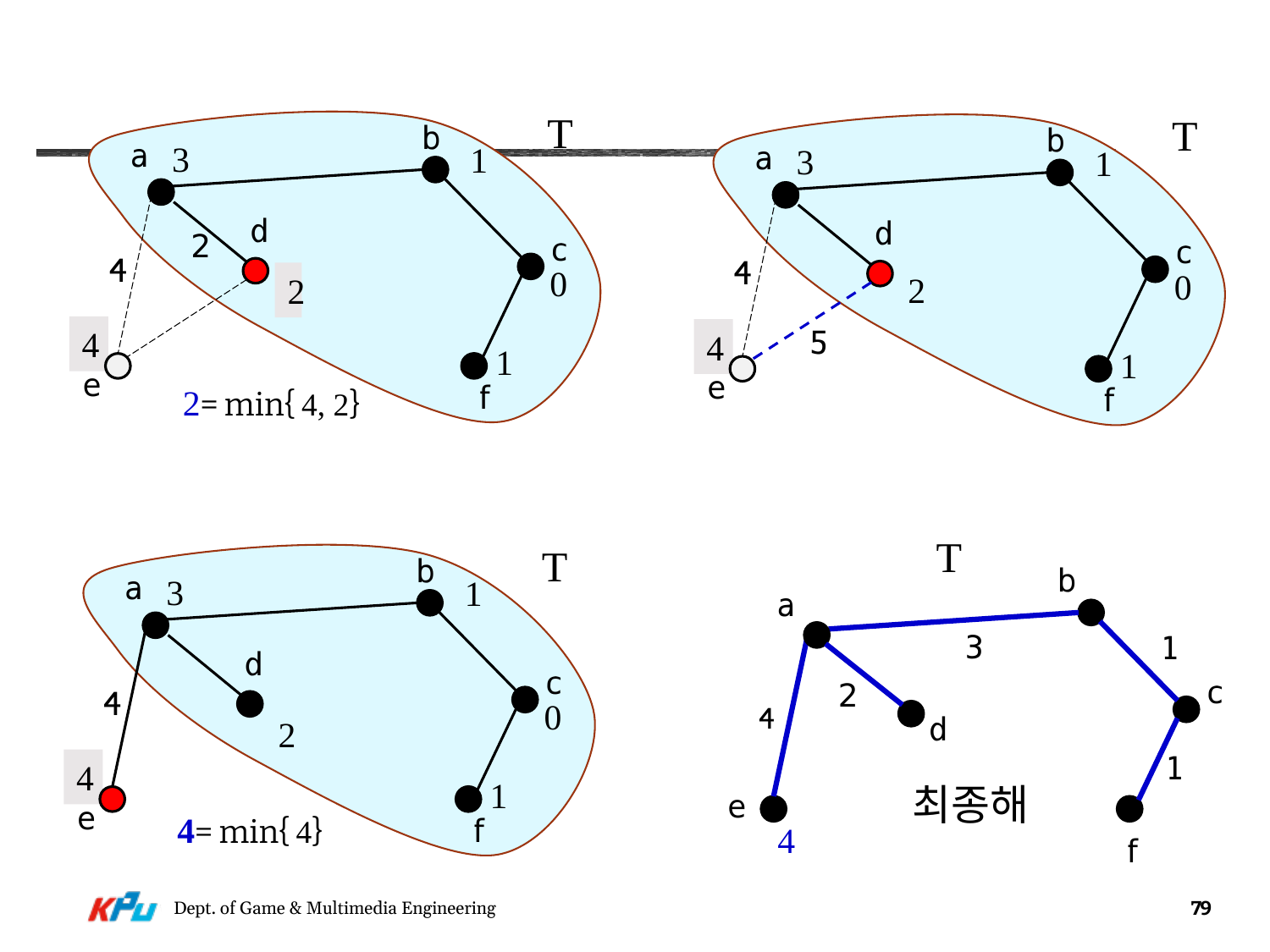

#
T
T
b
a

d
c

e
f

b
a

d
c

e
f

3
1
3
1

2
4
4
0
0
2
2
4
5
4
1
1
2= min{ 4, 2}
T
b
a

c

d
e

f
3
1

2
4
1
4
T
b

a
3
1

d
c
4

0

2
4
1

e
4= min{ 4}
f
최종해
Dept. of Game & Multimedia Engineering
79